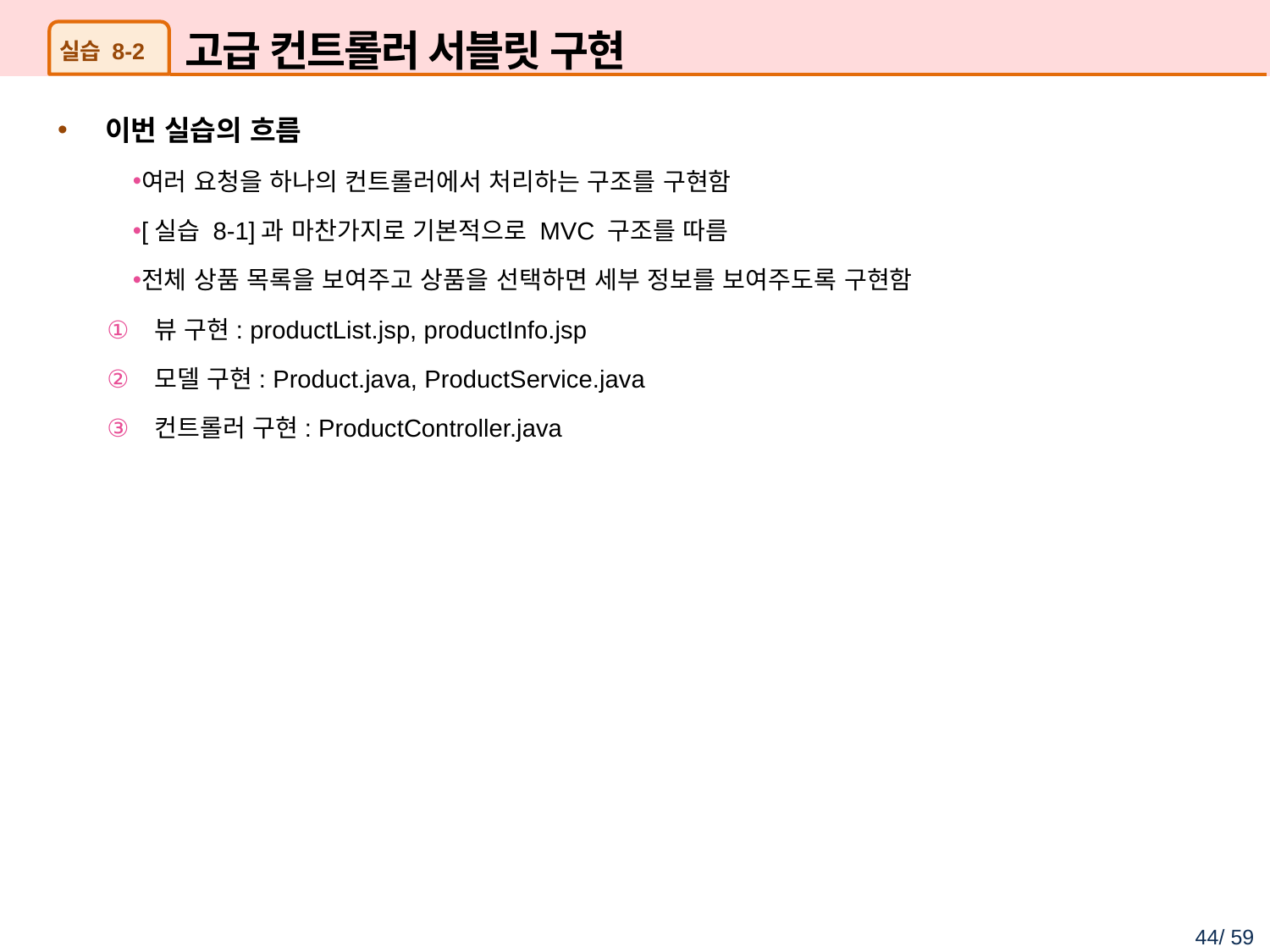

# 고급 컨트롤러 서블릿 구현
실습 8-2
이번 실습의 흐름
여러 요청을 하나의 컨트롤러에서 처리하는 구조를 구현함
[실습 8-1]과 마찬가지로 기본적으로 MVC 구조를 따름
전체 상품 목록을 보여주고 상품을 선택하면 세부 정보를 보여주도록 구현함
뷰 구현: productList.jsp, productInfo.jsp
모델 구현: Product.java, ProductService.java
컨트롤러 구현: ProductController.java